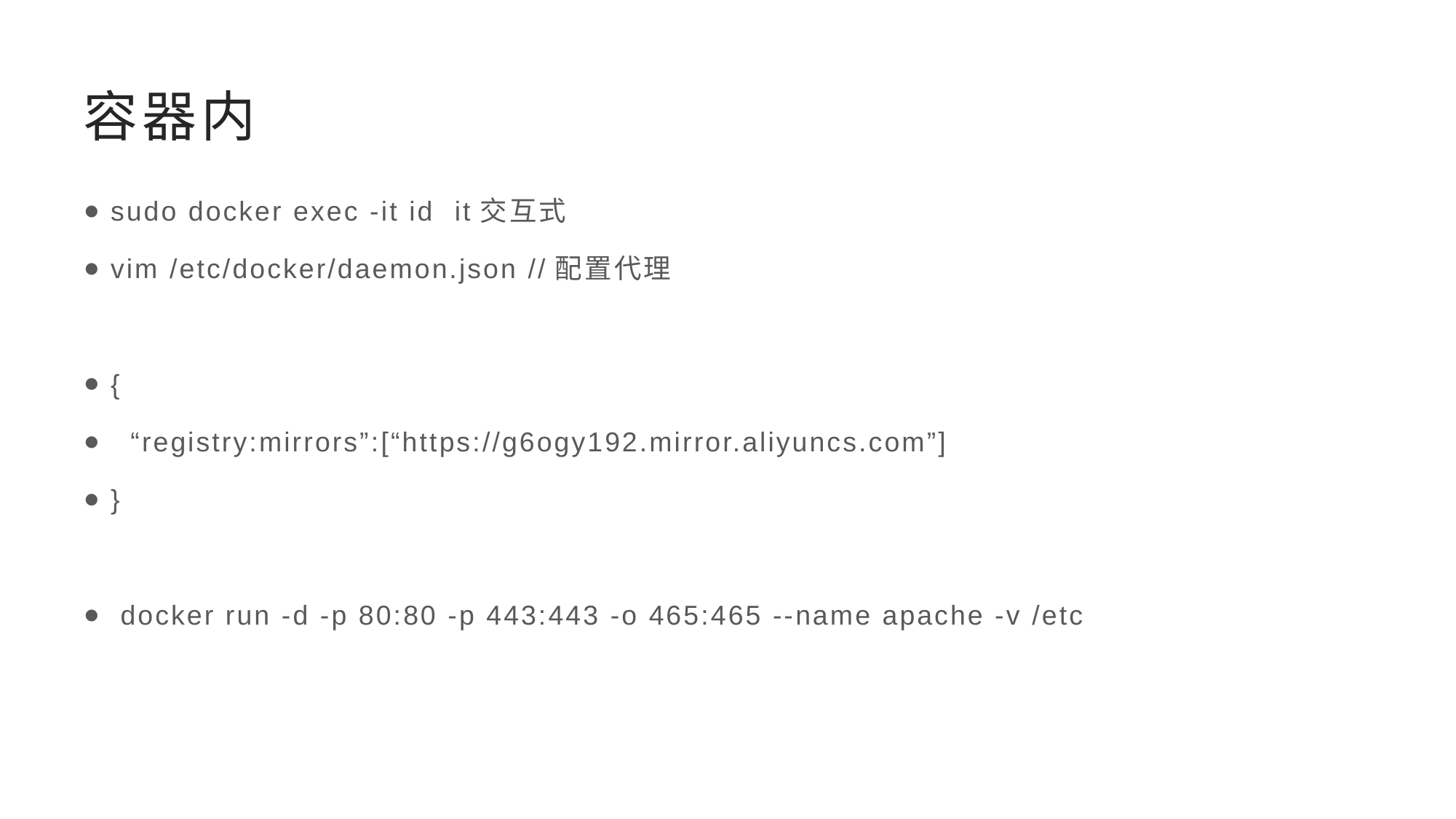

# 容器内
sudo docker exec -it id  it交互式
vim /etc/docker/daemon.json //配置代理

{
  “registry:mirrors”:[“https://g6ogy192.mirror.aliyuncs.com”]
}

 docker run -d -p 80:80 -p 443:443 -o 465:465 --name apache -v /etc